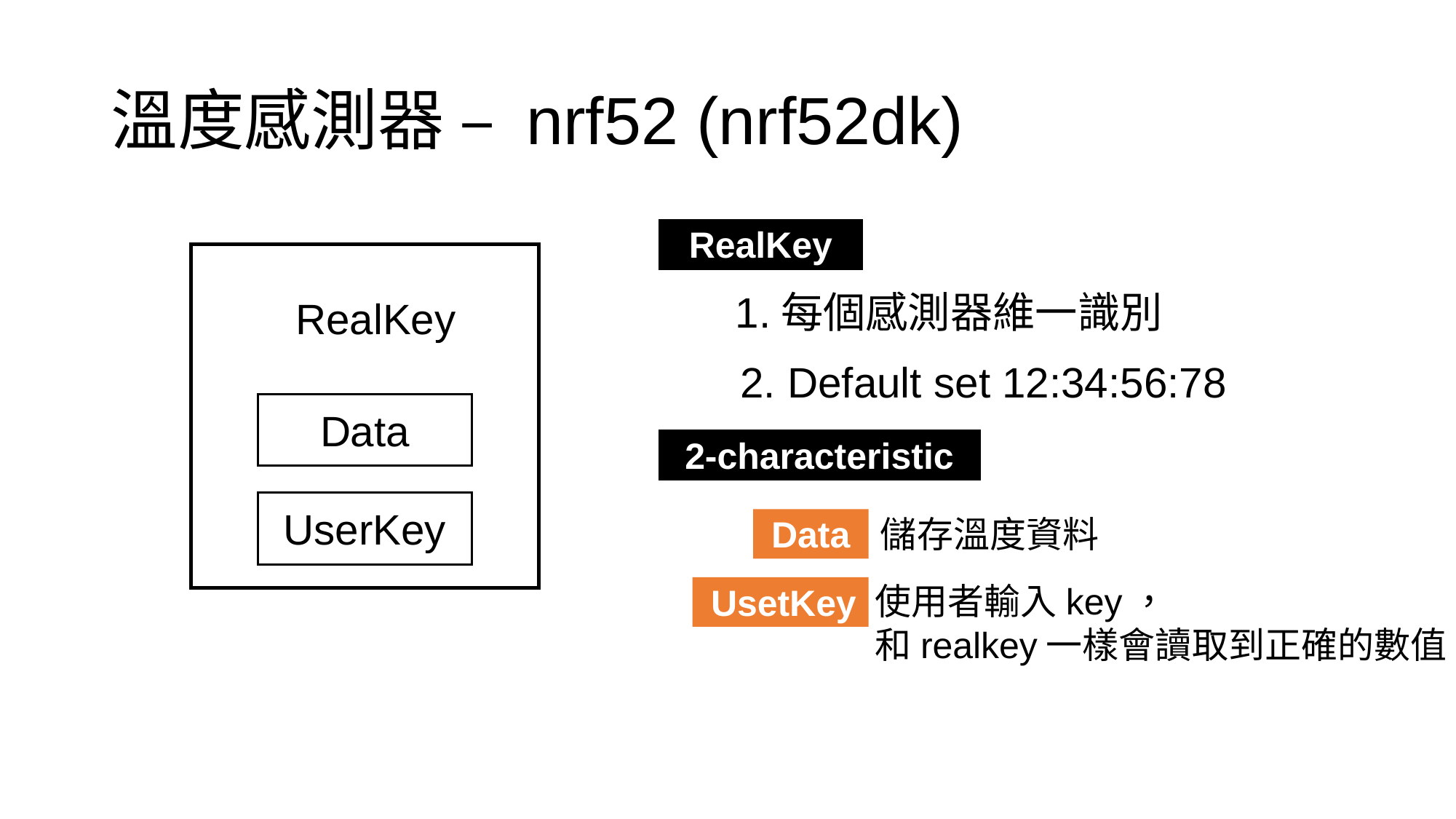

# 溫度感測器 – nrf52 (nrf52dk)
RealKey

1.每個感測器維一識別
RealKey
2. Default set 12:34:56:78

Data
2-characteristic

UserKey
儲存溫度資料
Data

使用者輸入key，
和realkey一樣會讀取到正確的數值
UsetKey